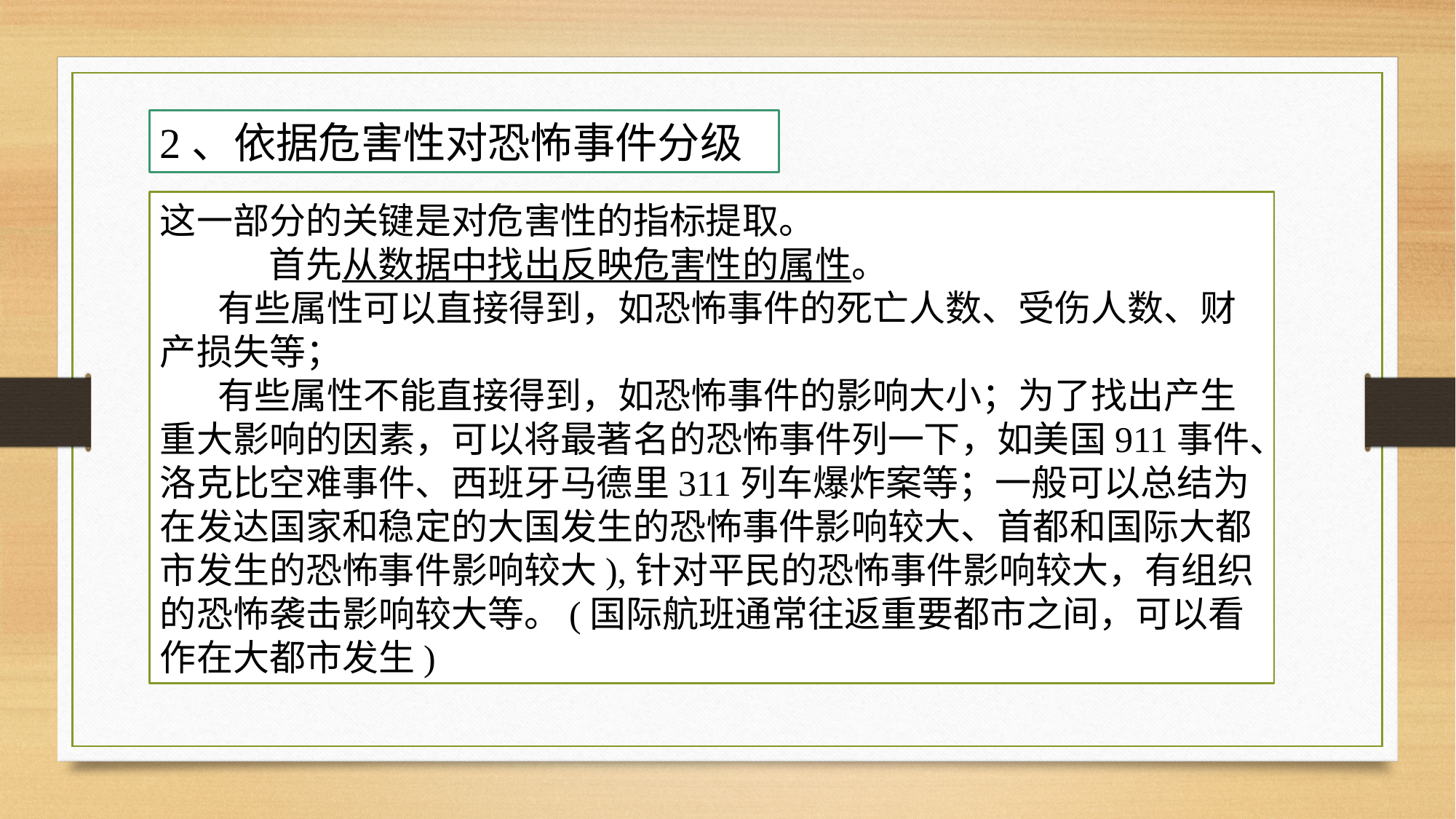

2、依据危害性对恐怖事件分级
这一部分的关键是对危害性的指标提取。
	首先从数据中找出反映危害性的属性。
      有些属性可以直接得到，如恐怖事件的死亡人数、受伤人数、财产损失等；
      有些属性不能直接得到，如恐怖事件的影响大小；为了找出产生重大影响的因素，可以将最著名的恐怖事件列一下，如美国911事件、洛克比空难事件、西班牙马德里311列车爆炸案等；一般可以总结为在发达国家和稳定的大国发生的恐怖事件影响较大、首都和国际大都市发生的恐怖事件影响较大),针对平民的恐怖事件影响较大，有组织的恐怖袭击影响较大等。(国际航班通常往返重要都市之间，可以看作在大都市发生)